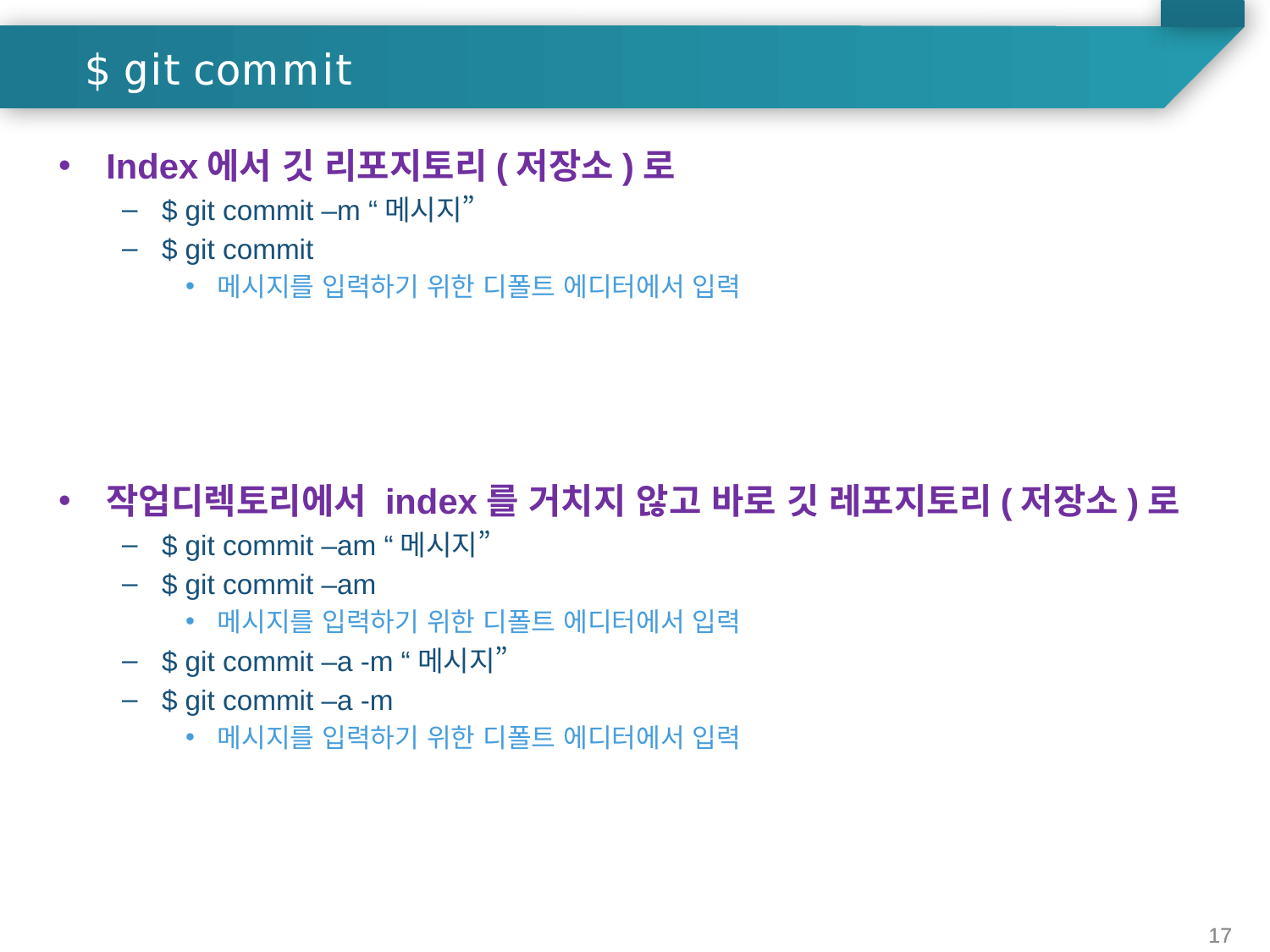

$ git commit
Index에서 깃 리포지토리(저장소)로
$ git commit –m “메시지”
$ git commit
메시지를 입력하기 위한 디폴트 에디터에서 입력

작업디렉토리에서 index를 거치지 않고 바로 깃 레포지토리(저장소)로
$ git commit –am “메시지”
$ git commit –am
메시지를 입력하기 위한 디폴트 에디터에서 입력
$ git commit –a -m “메시지”
$ git commit –a -m
메시지를 입력하기 위한 디폴트 에디터에서 입력

17